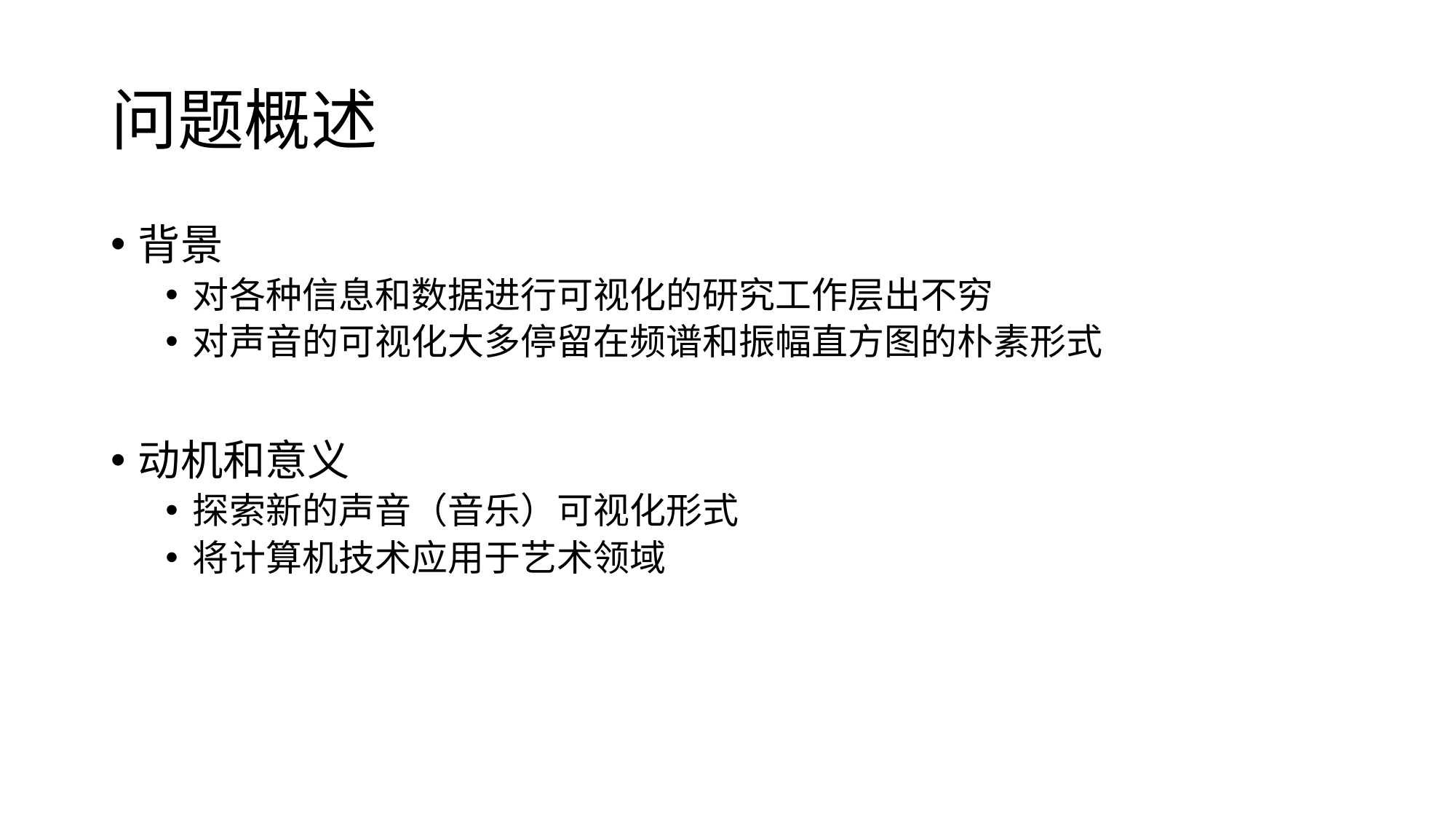

# 问题概述
背景
对各种信息和数据进行可视化的研究工作层出不穷
对声音的可视化大多停留在频谱和振幅直方图的朴素形式

动机和意义
探索新的声音（音乐）可视化形式
将计算机技术应用于艺术领域